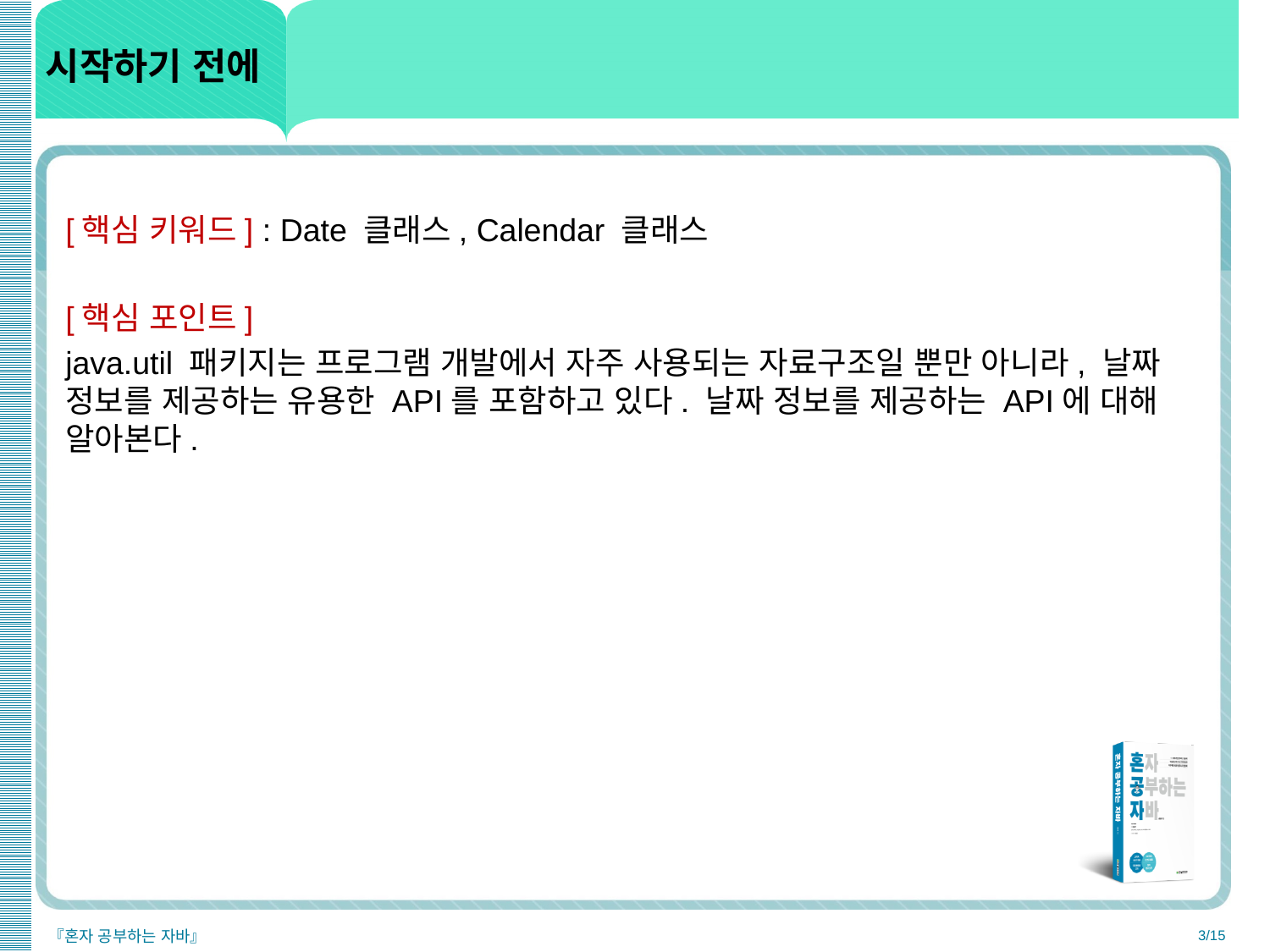

# 시작하기 전에

[핵심 키워드] : Date 클래스, Calendar 클래스

[핵심 포인트]
java.util 패키지는 프로그램 개발에서 자주 사용되는 자료구조일 뿐만 아니라, 날짜 정보를 제공하는 유용한 API를 포함하고 있다. 날짜 정보를 제공하는 API에 대해 알아본다.